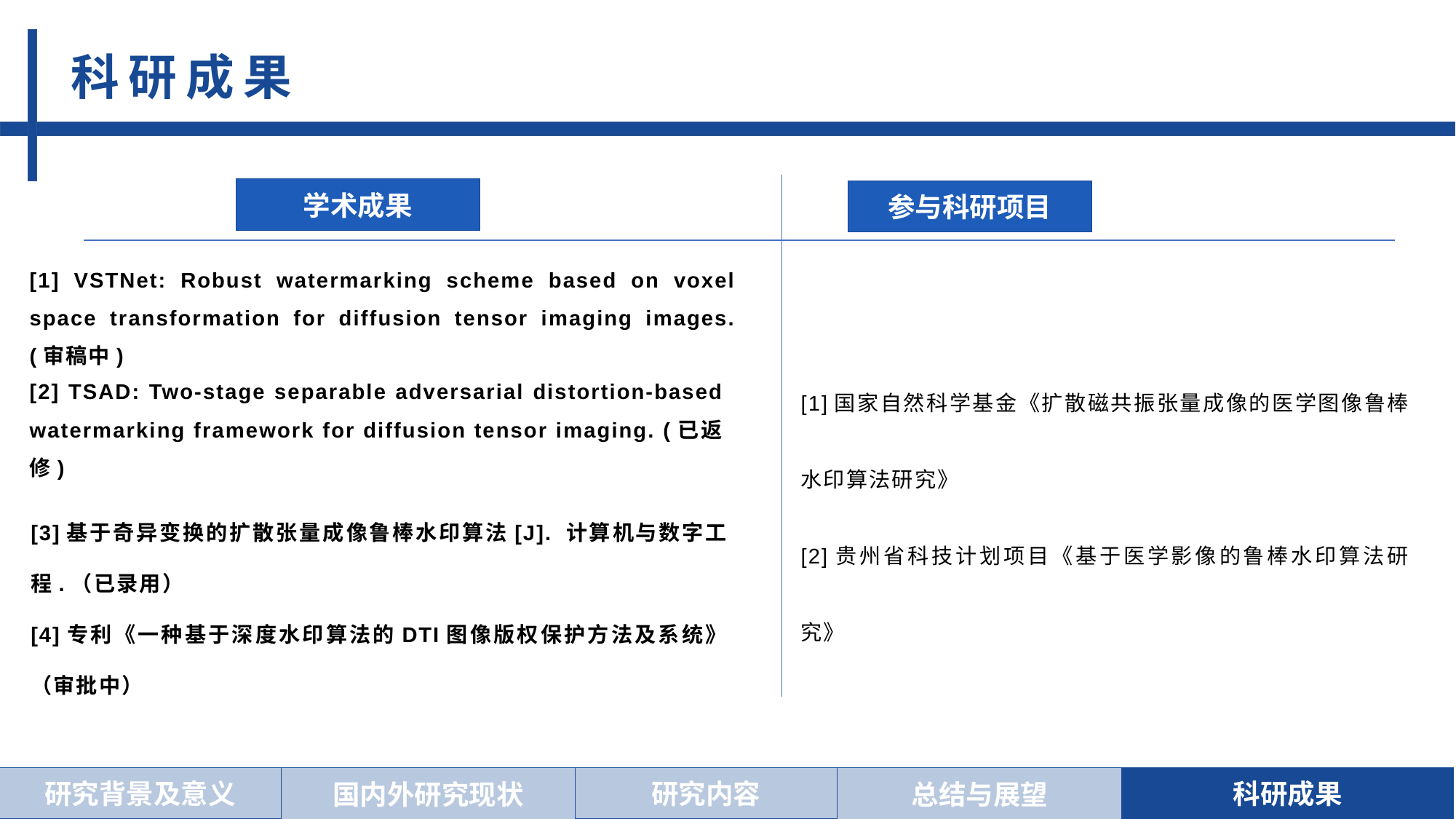

科研成果

学术成果
参与科研项目
[1] VSTNet: Robust watermarking scheme based on voxel space transformation for diffusion tensor imaging images. (审稿中)
[1]国家自然科学基金《扩散磁共振张量成像的医学图像鲁棒水印算法研究》
[2]贵州省科技计划项目《基于医学影像的鲁棒水印算法研究》
[2] TSAD: Two-stage separable adversarial distortion-based watermarking framework for diffusion tensor imaging. (已返修)
[3]基于奇异变换的扩散张量成像鲁棒水印算法[J]. 计算机与数字工程.（已录用）
[4]专利《一种基于深度水印算法的DTI图像版权保护方法及系统》（审批中）
研究背景及意义
国内外研究现状
研究内容
科研成果
总结与展望